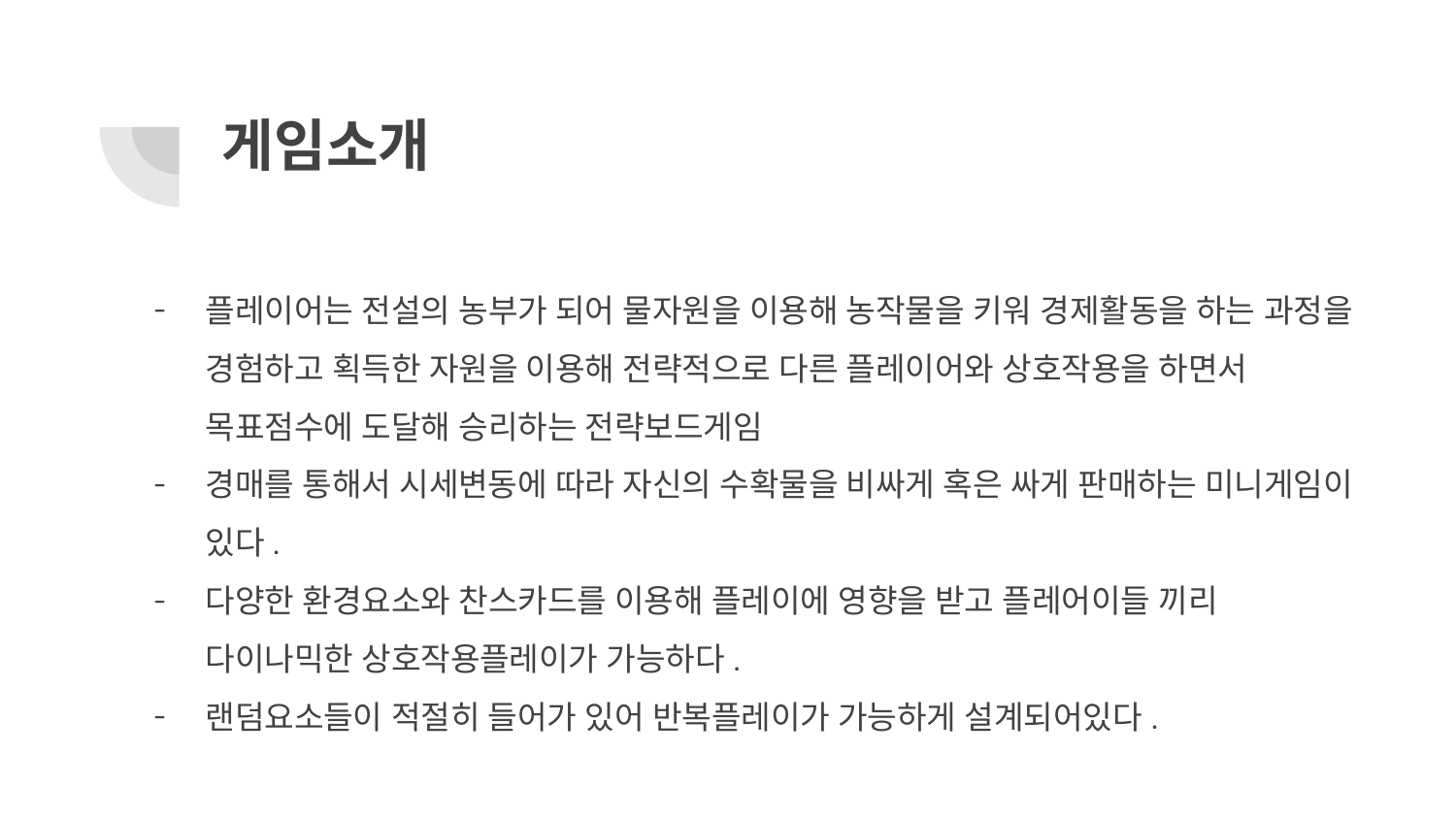

# 게임소개
플레이어는 전설의 농부가 되어 물자원을 이용해 농작물을 키워 경제활동을 하는 과정을 경험하고 획득한 자원을 이용해 전략적으로 다른 플레이어와 상호작용을 하면서 목표점수에 도달해 승리하는 전략보드게임
경매를 통해서 시세변동에 따라 자신의 수확물을 비싸게 혹은 싸게 판매하는 미니게임이 있다.
다양한 환경요소와 찬스카드를 이용해 플레이에 영향을 받고 플레어이들 끼리 다이나믹한 상호작용플레이가 가능하다.
랜덤요소들이 적절히 들어가 있어 반복플레이가 가능하게 설계되어있다.